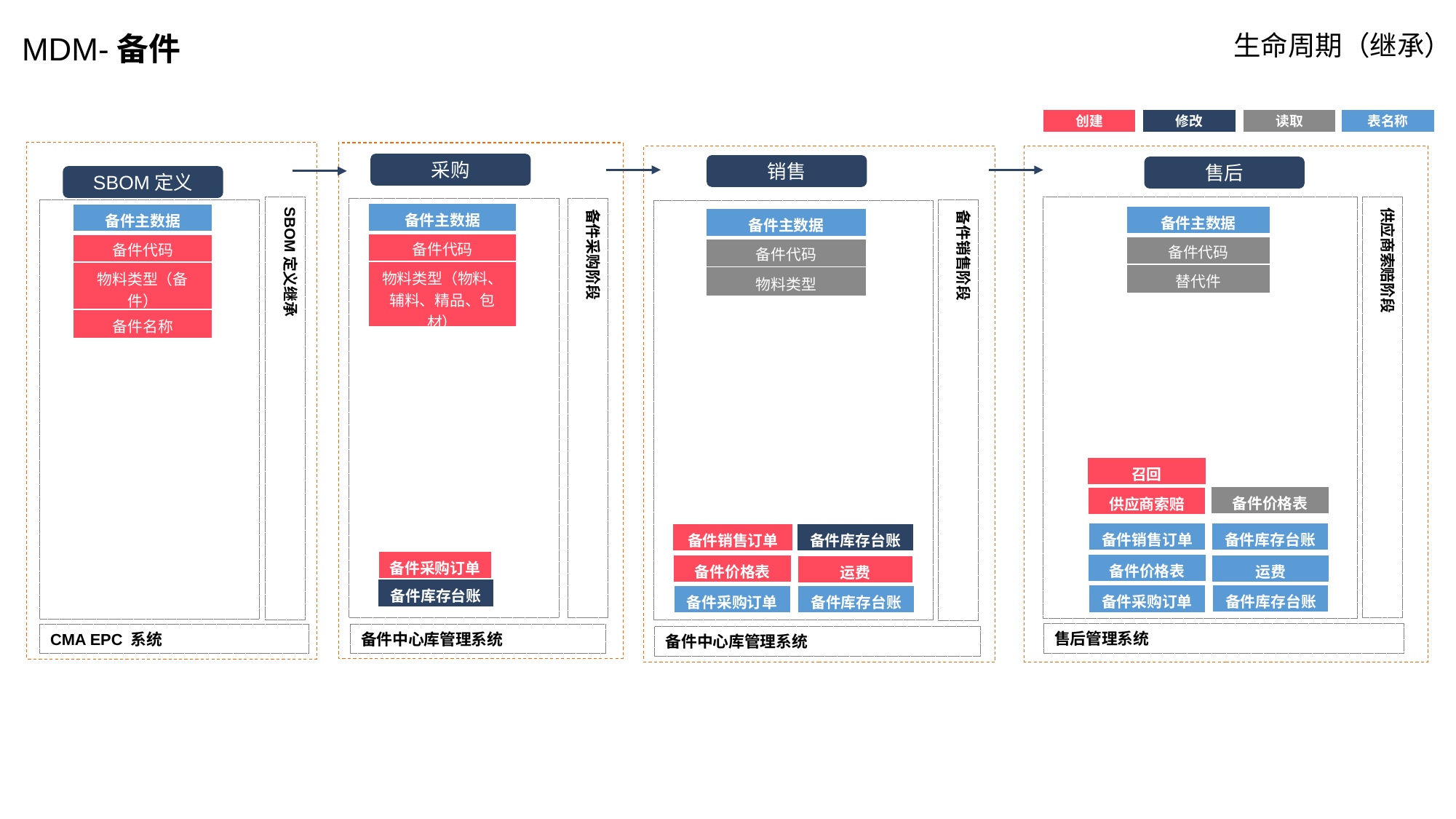

MDM-备件
生命周期（继承）
创建
修改
读取
表名称

采购
销售
售后
SBOM定义

SBOM定义继承
供应商索赔阶段

备件采购阶段

备件销售阶段

| 备件主数据 |
| --- |
| 备件代码 |
| 物料类型（物料、辅料、精品、包材） |
| 备件主数据 |
| --- |
| 备件代码 |
| 物料类型（备件） |
| 备件名称 |
| 备件主数据 |
| --- |
| 备件代码 |
| 替代件 |
| 备件主数据 |
| --- |
| 备件代码 |
| 物料类型 |
| 召回 |
| --- |
| 备件价格表 |
| --- |
| 供应商索赔 |
| --- |
| 备件销售订单 |
| --- |
| 备件库存台账 |
| --- |
| 备件销售订单 |
| --- |
| 备件库存台账 |
| --- |
| 备件采购订单 |
| --- |
| 备件价格表 |
| --- |
| 备件价格表 |
| --- |
| 运费 |
| --- |
| 运费 |
| --- |
| 备件库存台账 |
| --- |
| 备件库存台账 |
| --- |
| 备件采购订单 |
| --- |
| 备件库存台账 |
| --- |
| 备件采购订单 |
| --- |
售后管理系统
CMA EPC 系统
备件中心库管理系统
备件中心库管理系统